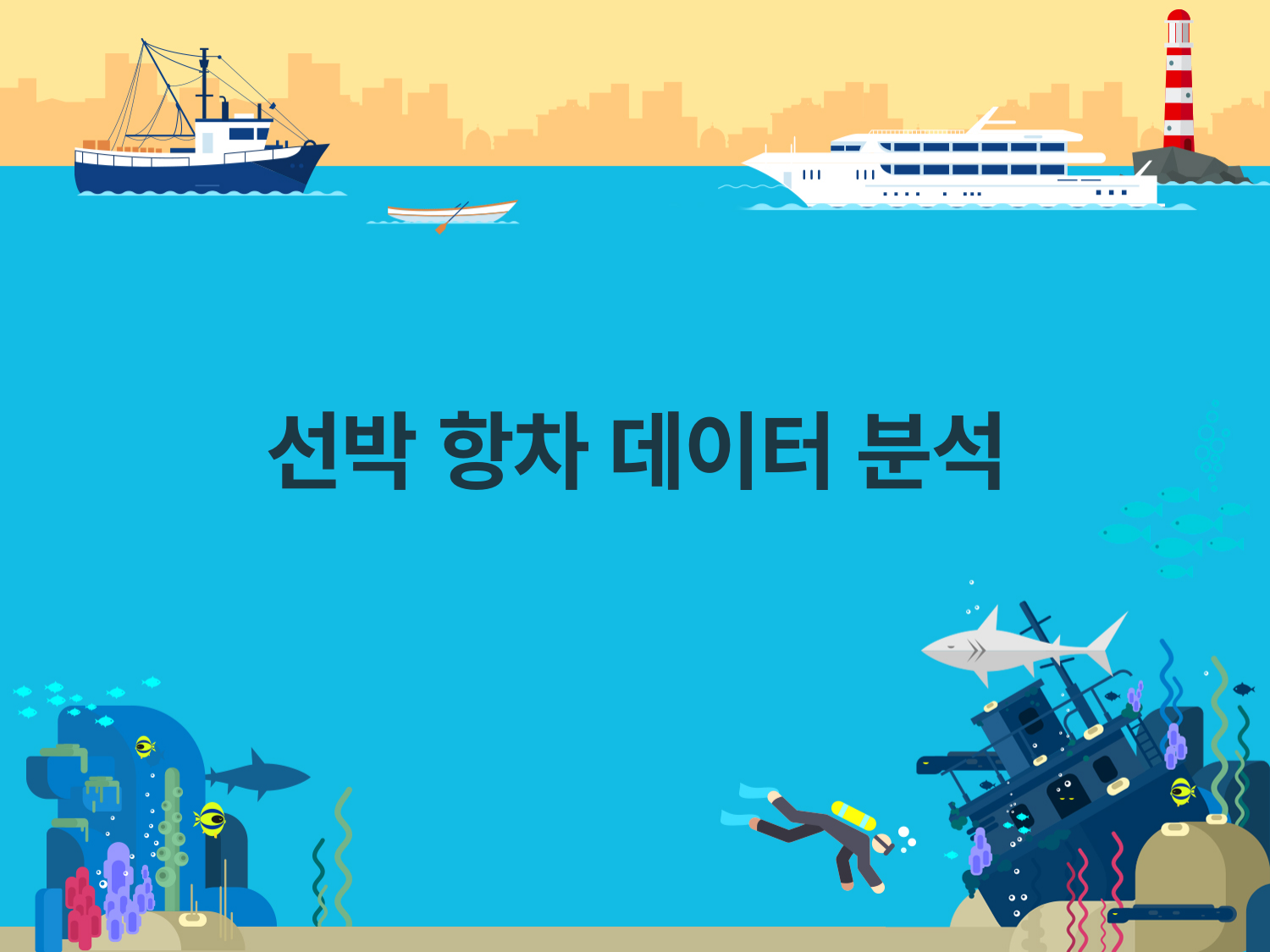

선박 항차 데이터 분석
머신 러닝을 활용한 선박 대기 시간 예측